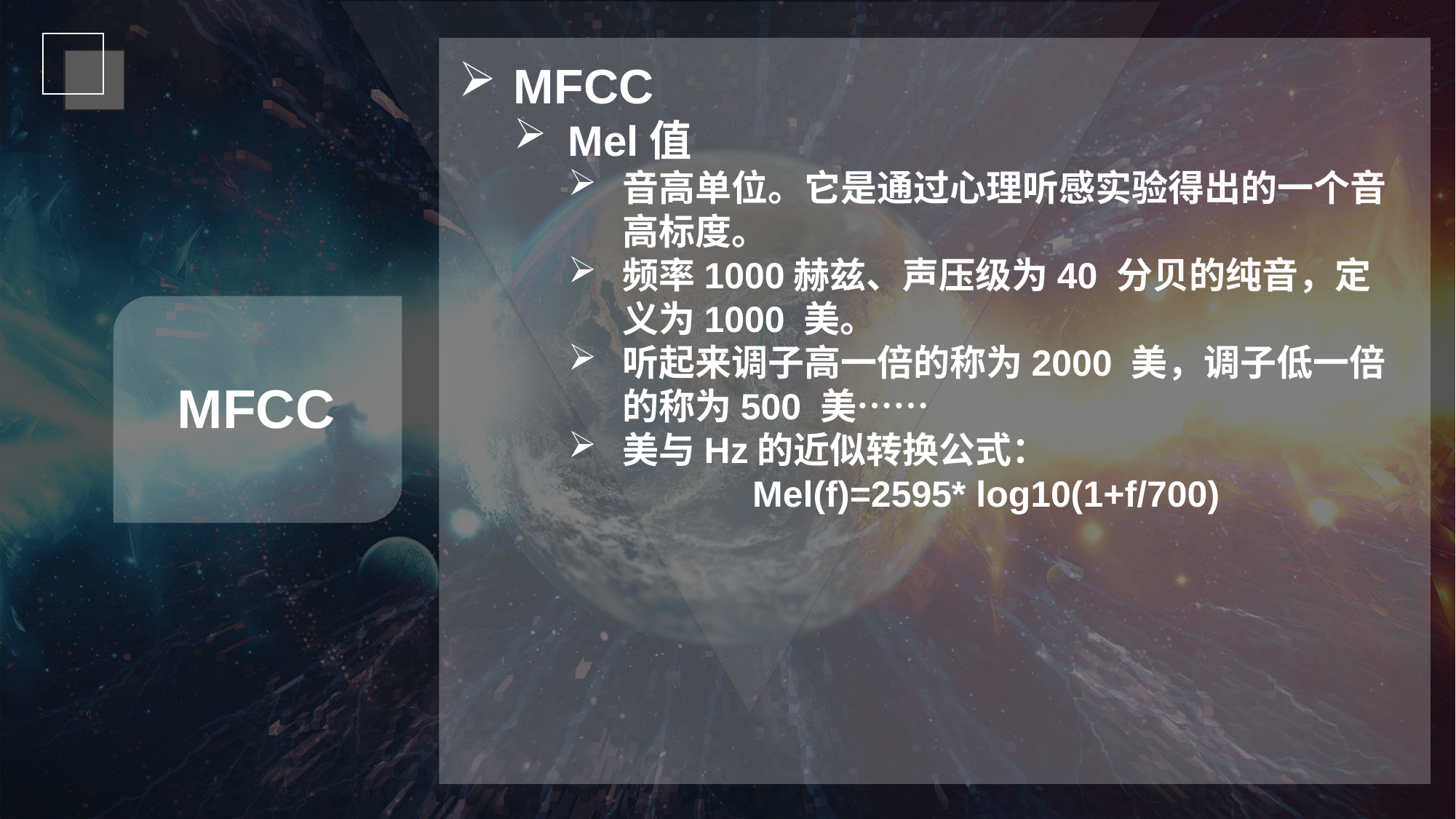

MFCC
Mel值
音高单位。它是通过心理听感实验得出的一个音高标度。
频率1000赫兹、声压级为40 分贝的纯音，定义为1000 美。
听起来调子高一倍的称为2000 美，调子低一倍的称为500 美……
美与Hz的近似转换公式：
Mel(f)=2595* log10(1+f/700)

MFCC